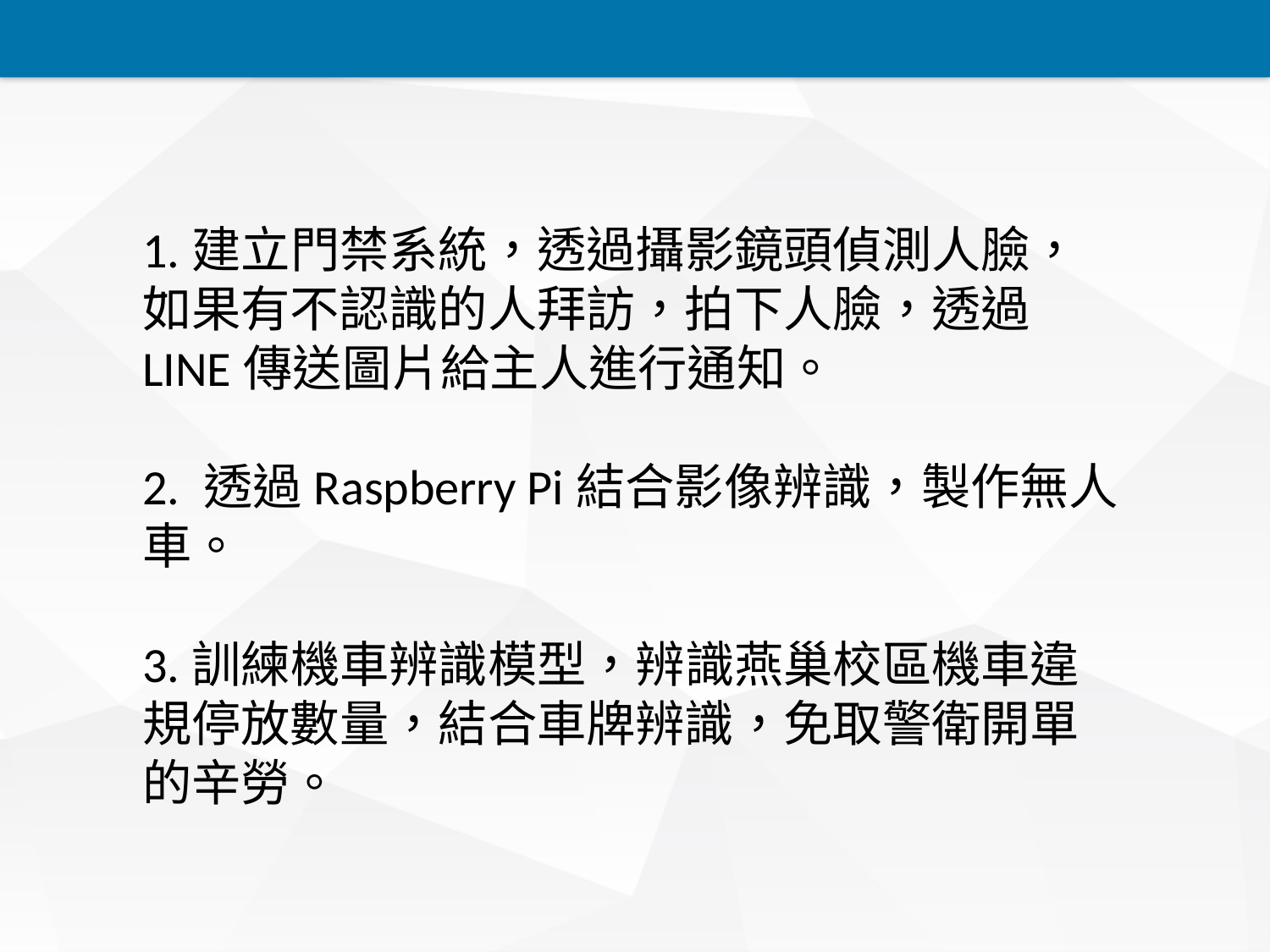

1.建立門禁系統，透過攝影鏡頭偵測人臉，如果有不認識的人拜訪，拍下人臉，透過LINE傳送圖片給主人進行通知。

2. 透過Raspberry Pi結合影像辨識，製作無人車。

3.訓練機車辨識模型，辨識燕巢校區機車違規停放數量，結合車牌辨識，免取警衛開單的辛勞。